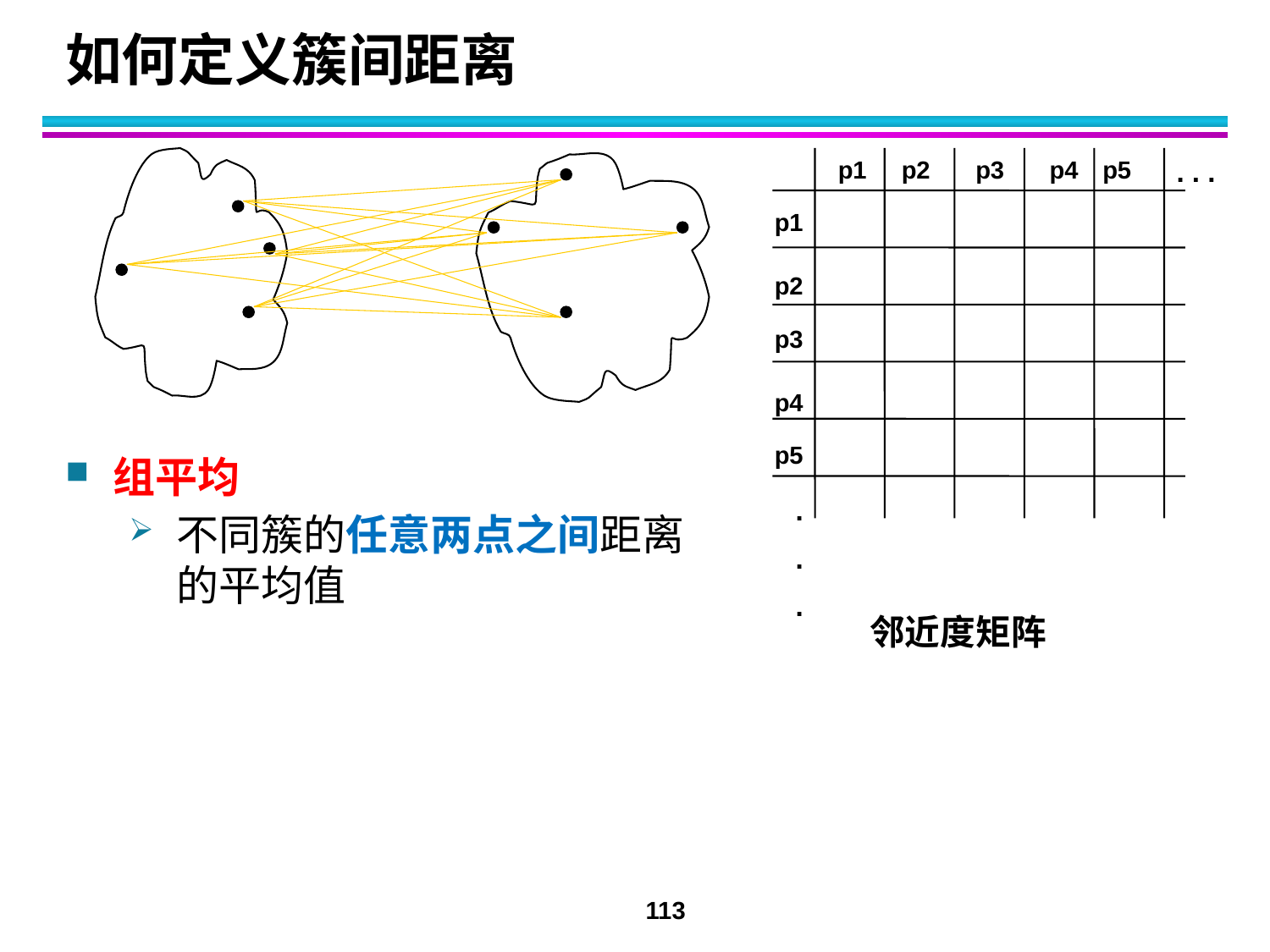

# 如何定义簇间距离

p1

p2

p3

p4
p5

. . .

p1

p2

p3

p4

p5

.
.
.

组平均
不同簇的任意两点之间距离的平均值
邻近度矩阵